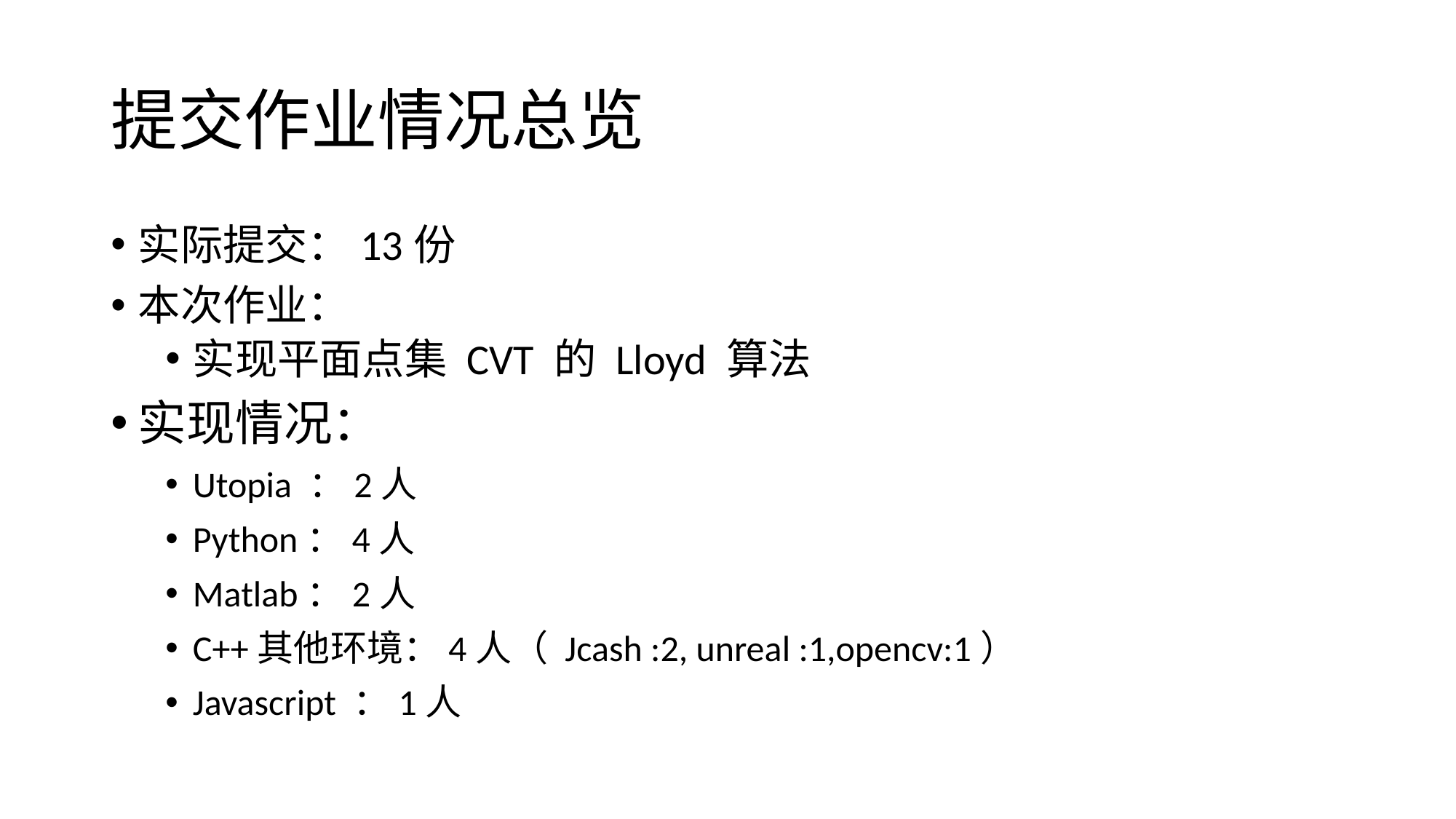

# 提交作业情况总览
实际提交：13份
本次作业：
实现平面点集 CVT 的 Lloyd 算法
实现情况：
Utopia ：2人
Python：4人
Matlab：2人
C++其他环境：4人（ Jcash :2, unreal :1,opencv:1）
Javascript ：1人